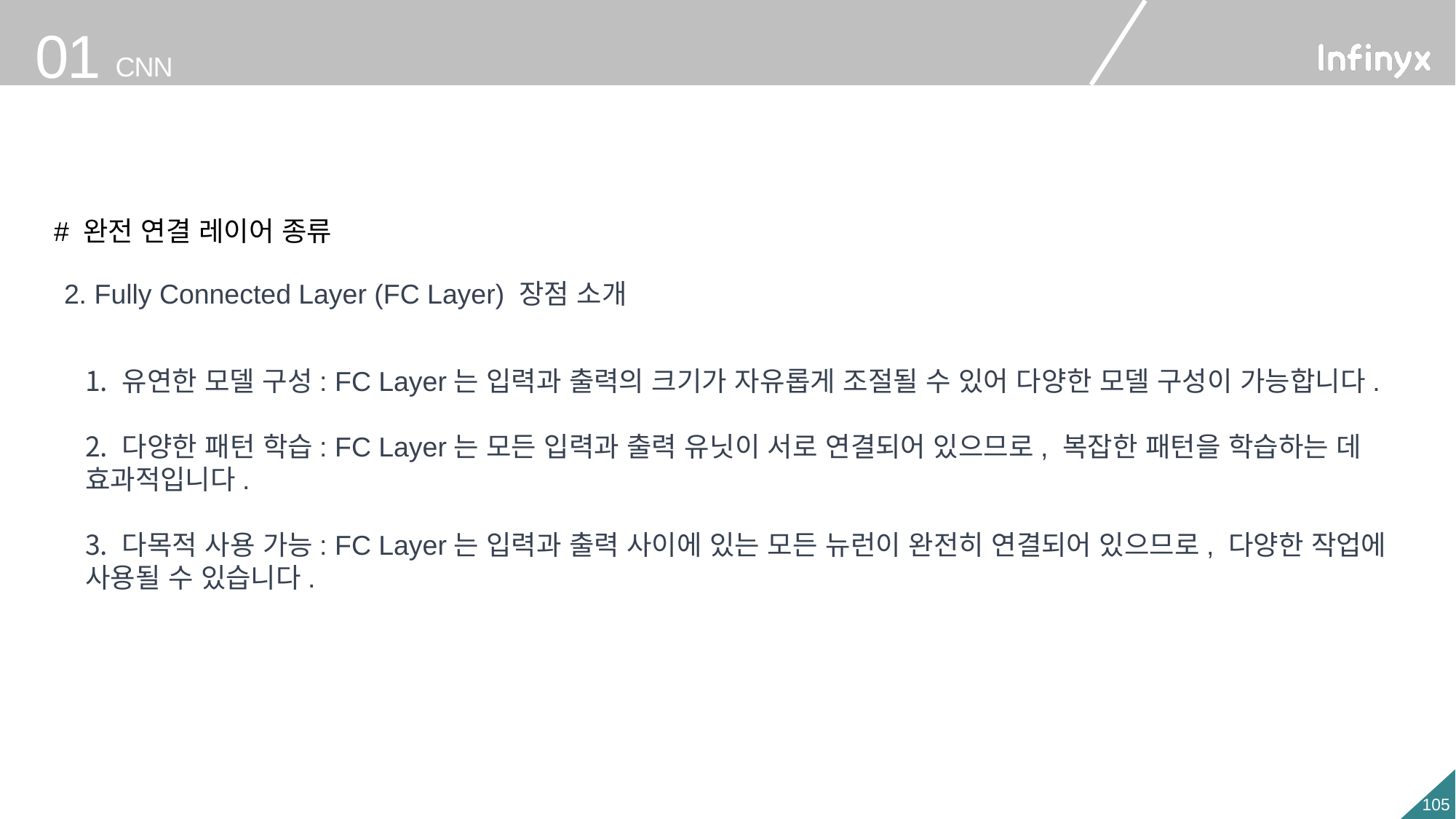

# 완전 연결 레이어 종류
2. Fully Connected Layer (FC Layer) 장점 소개
 유연한 모델 구성: FC Layer는 입력과 출력의 크기가 자유롭게 조절될 수 있어 다양한 모델 구성이 가능합니다.

 다양한 패턴 학습: FC Layer는 모든 입력과 출력 유닛이 서로 연결되어 있으므로, 복잡한 패턴을 학습하는 데 효과적입니다.

 다목적 사용 가능: FC Layer는 입력과 출력 사이에 있는 모든 뉴런이 완전히 연결되어 있으므로, 다양한 작업에 사용될 수 있습니다.